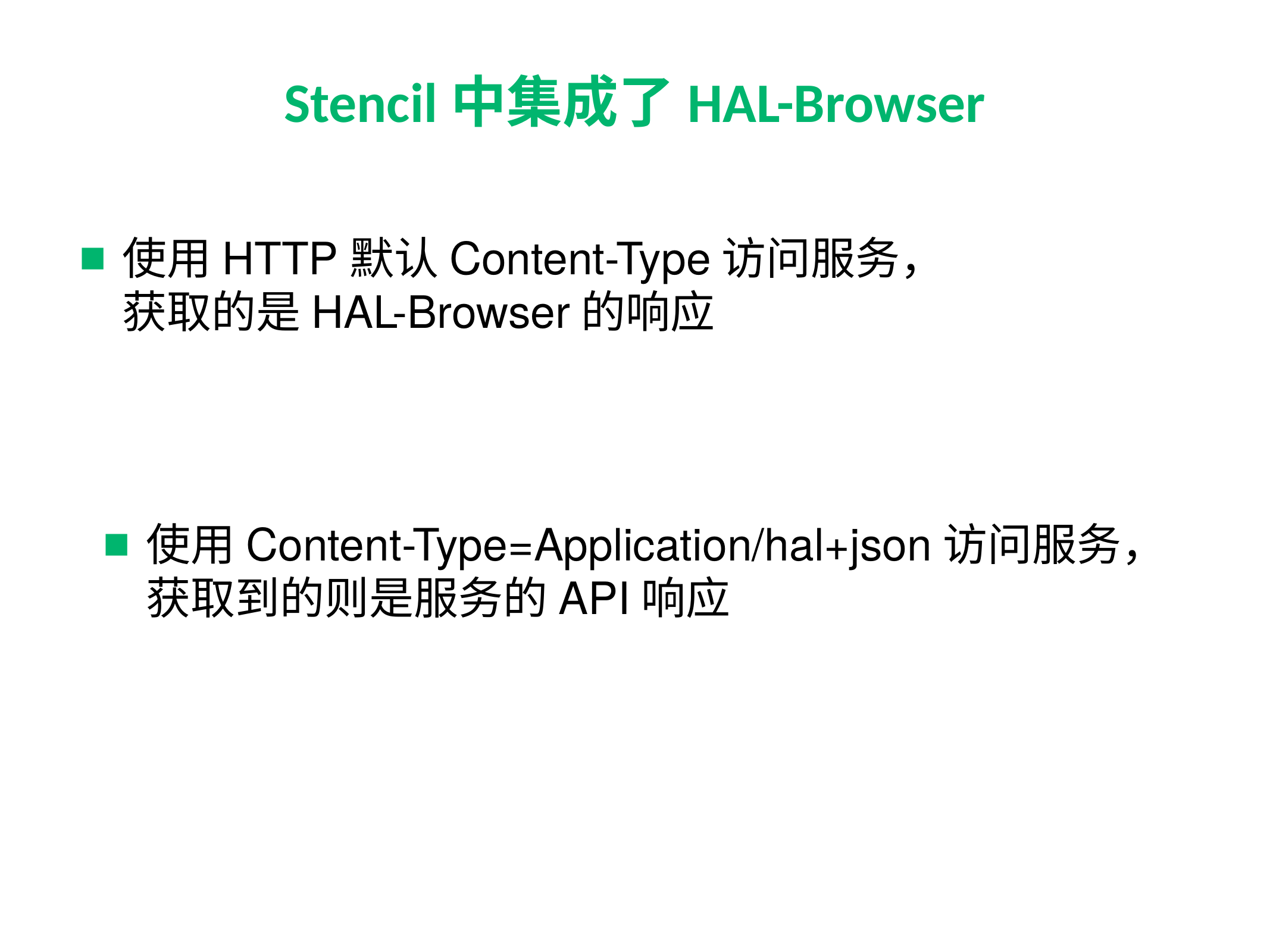

Stencil中集成了HAL-Browser
使用HTTP默认Content-Type访问服务，
获取的是HAL-Browser的响应
使用Content-Type=Application/hal+json访问服务，
获取到的则是服务的API响应
53